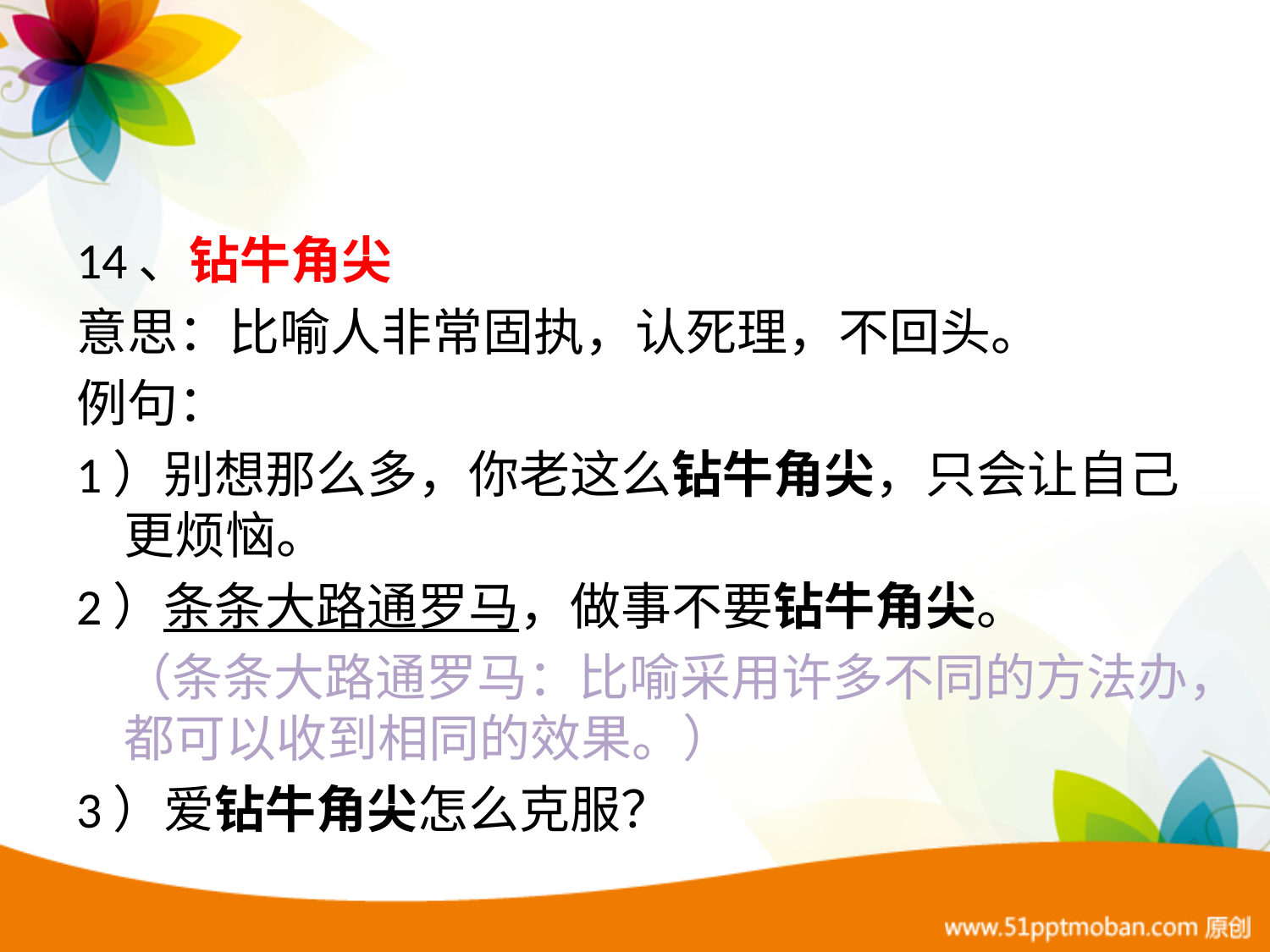

14、钻牛角尖
意思：比喻人非常固执，认死理，不回头。
例句：
1）别想那么多，你老这么钻牛角尖，只会让自己更烦恼。
2）条条大路通罗马，做事不要钻牛角尖。
   （条条大路通罗马：比喻采用许多不同的方法办，都可以收到相同的效果。）
3）爱钻牛角尖怎么克服？